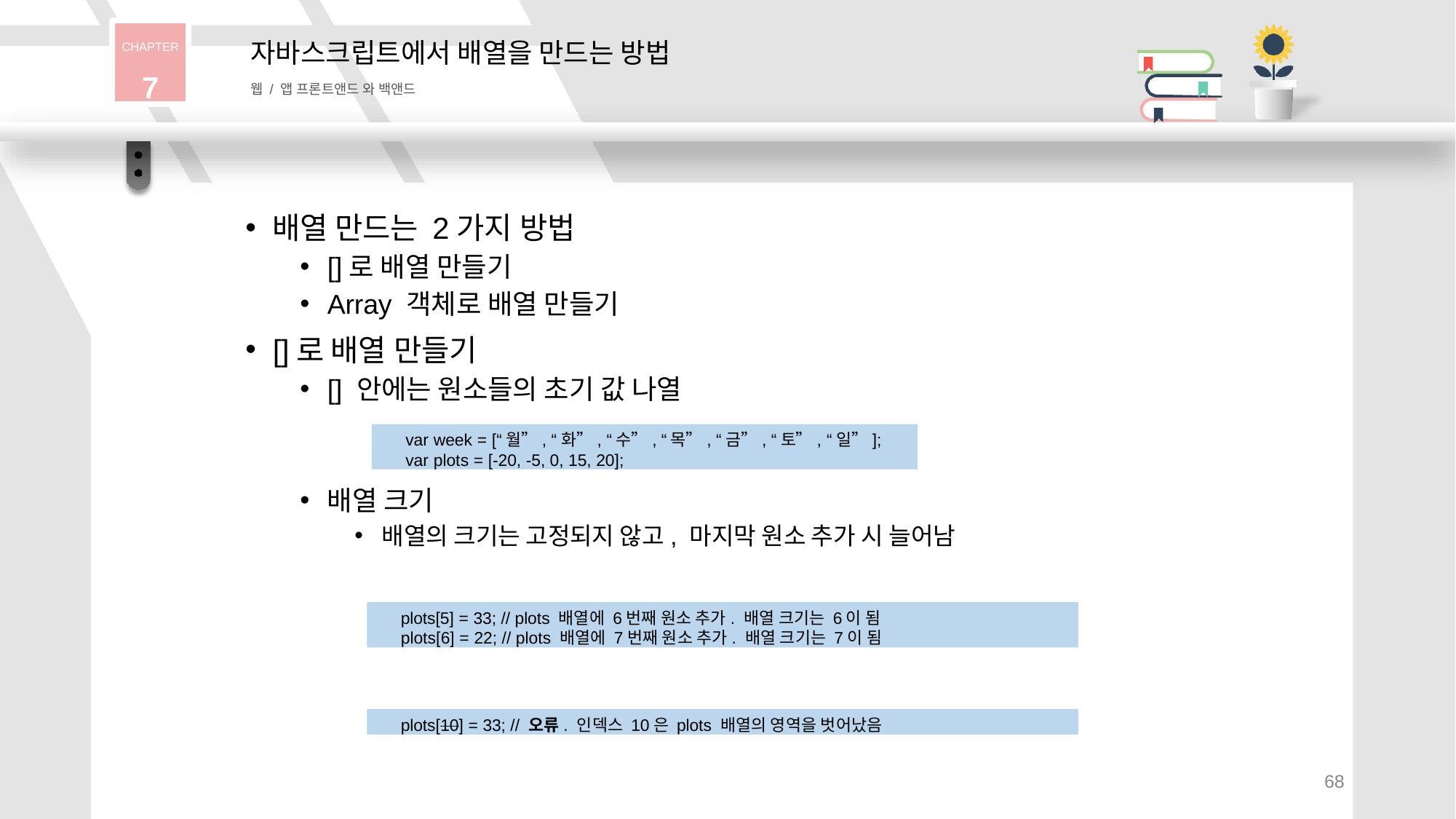

CHAPTER

7

자바스크립트에서 배열을 만드는 방법
웹 / 앱 프론트앤드 와 백앤드

배열 만드는 2가지 방법
[]로 배열 만들기
Array 객체로 배열 만들기
[]로 배열 만들기
[] 안에는 원소들의 초기 값 나열
var week = [“월”, “화”, “수”, “목”, “금”, “토”, “일”];
var plots = [-20, -5, 0, 15, 20];
배열 크기
배열의 크기는 고정되지 않고, 마지막 원소 추가 시 늘어남
plots[5] = 33; // plots 배열에 6번째 원소 추가. 배열 크기는 6이 됨
plots[6] = 22; // plots 배열에 7번째 원소 추가. 배열 크기는 7이 됨
plots[10] = 33; // 오류. 인덱스 10은 plots 배열의 영역을 벗어났음
68